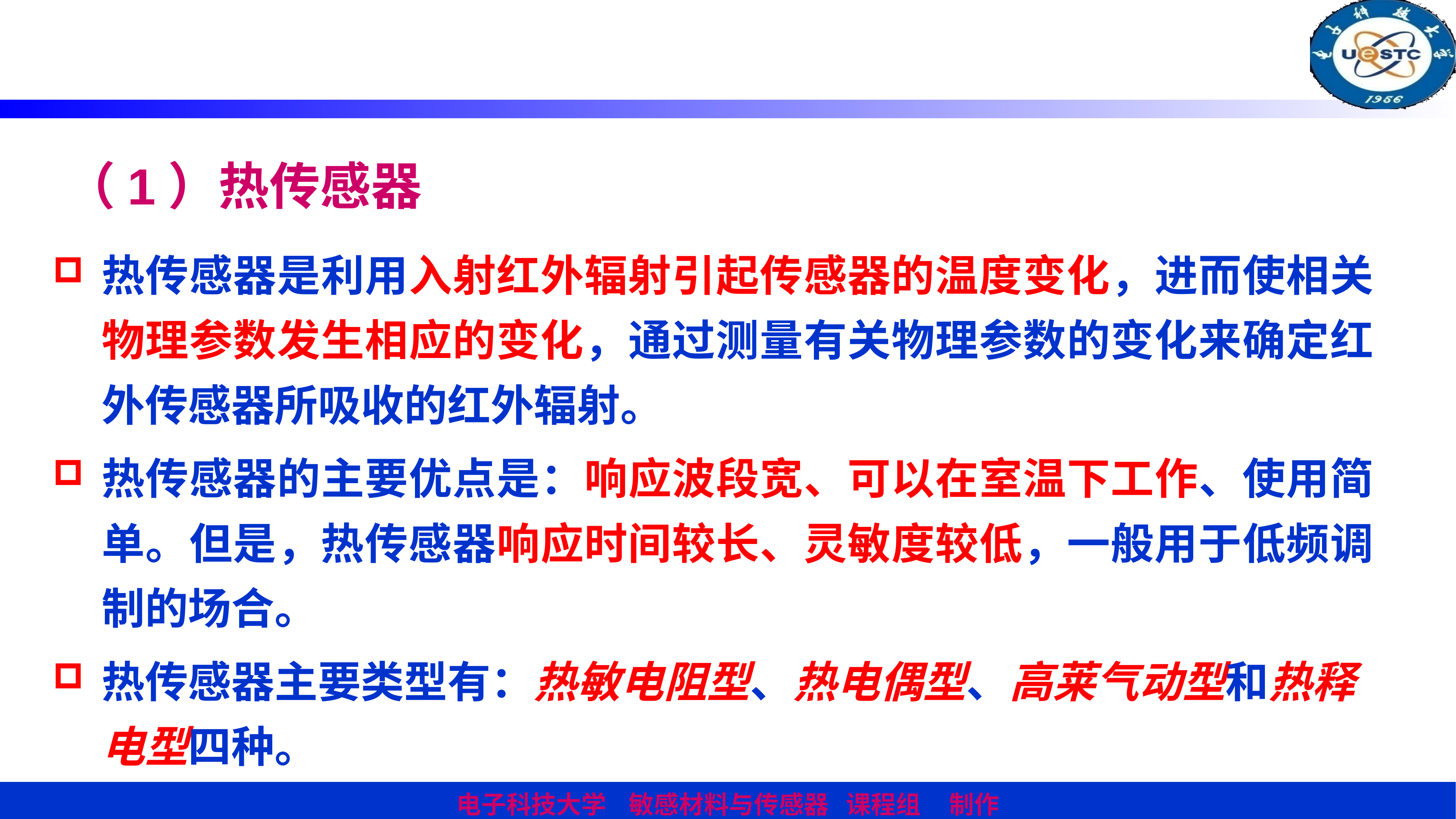

（1）热传感器
热传感器是利用入射红外辐射引起传感器的温度变化，进而使相关物理参数发生相应的变化，通过测量有关物理参数的变化来确定红外传感器所吸收的红外辐射。
热传感器的主要优点是：响应波段宽、可以在室温下工作、使用简单。但是，热传感器响应时间较长、灵敏度较低，一般用于低频调制的场合。
热传感器主要类型有：热敏电阻型、热电偶型、高莱气动型和热释电型四种。